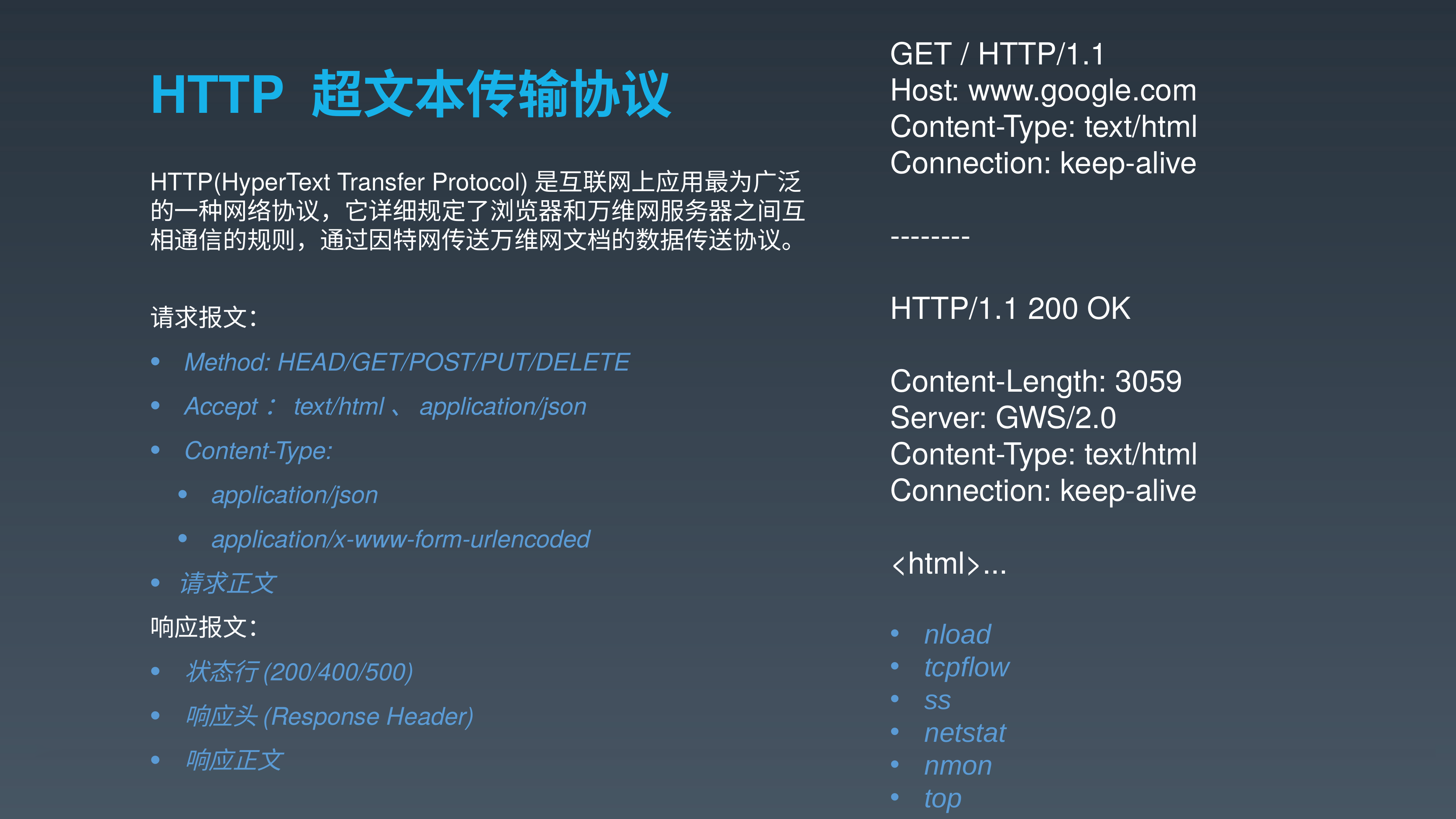

GET / HTTP/1.1
Host: www.google.com
Content-Type: text/html
Connection: keep-alive

--------

HTTP/1.1 200 OK

Content-Length: 3059
Server: GWS/2.0
Content-Type: text/html
Connection: keep-alive

<html>...

nload
tcpflow
ss
netstat
nmon
top
# HTTP 超文本传输协议
HTTP(HyperText Transfer Protocol)是互联网上应用最为广泛的一种网络协议，它详细规定了浏览器和万维网服务器之间互相通信的规则，通过因特网传送万维网文档的数据传送协议。

请求报文：
Method: HEAD/GET/POST/PUT/DELETE
Accept：text/html、application/json
Content-Type:
application/json
application/x-www-form-urlencoded
请求正文
响应报文：
状态行(200/400/500)
响应头(Response Header)
响应正文